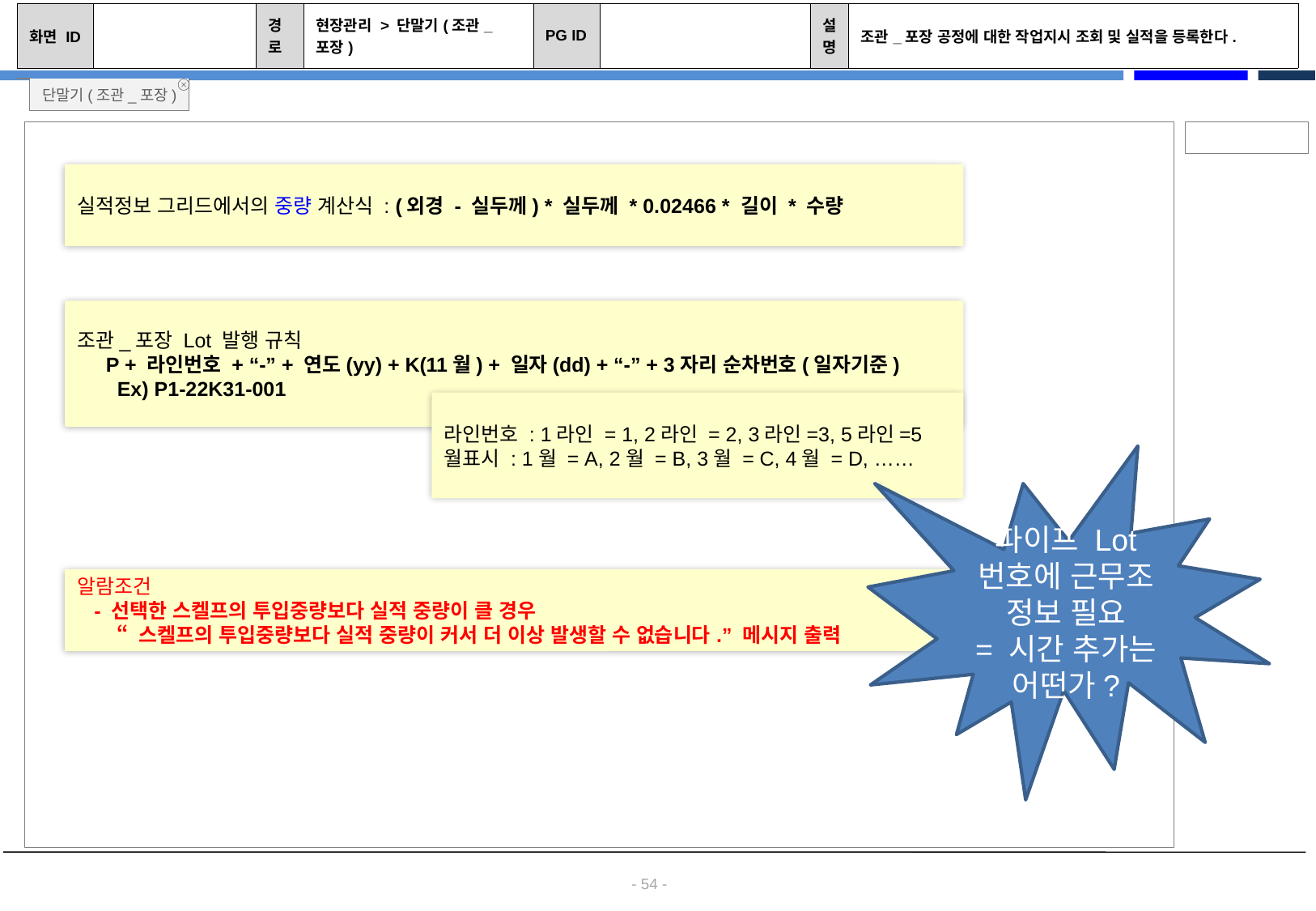

| 화면 ID |  | 경로 | 현장관리 > 단말기(조관\_포장) | PG ID |  | 설명 | 조관\_포장 공정에 대한 작업지시 조회 및 실적을 등록한다. |
| --- | --- | --- | --- | --- | --- | --- | --- |
단말기(조관_포장)

실적정보 그리드에서의 중량 계산식 : (외경 - 실두께) * 실두께 * 0.02466 * 길이 * 수량
조관_포장 Lot 발행 규칙
     P + 라인번호 + “-” + 연도(yy) + K(11월) + 일자(dd) + “-” + 3자리 순차번호(일자기준)
       Ex) P1-22K31-001
라인번호 : 1라인 = 1, 2라인 = 2, 3라인=3, 5라인=5
월표시 : 1월 = A, 2월 = B, 3월 = C, 4월 = D, ……
실중량(본) = (외경 - 실두께) * 실두께 * 0.02466 * 길이 * 수량
파이프 Lot 번호에 근무조 정보 필요
= 시간 추가는 어떤가?
알람조건
   - 선택한 스켈프의 투입중량보다 실적 중량이 클 경우
       “ 스켈프의 투입중량보다 실적 중량이 커서 더 이상 발생할 수 없습니다.” 메시지 출력